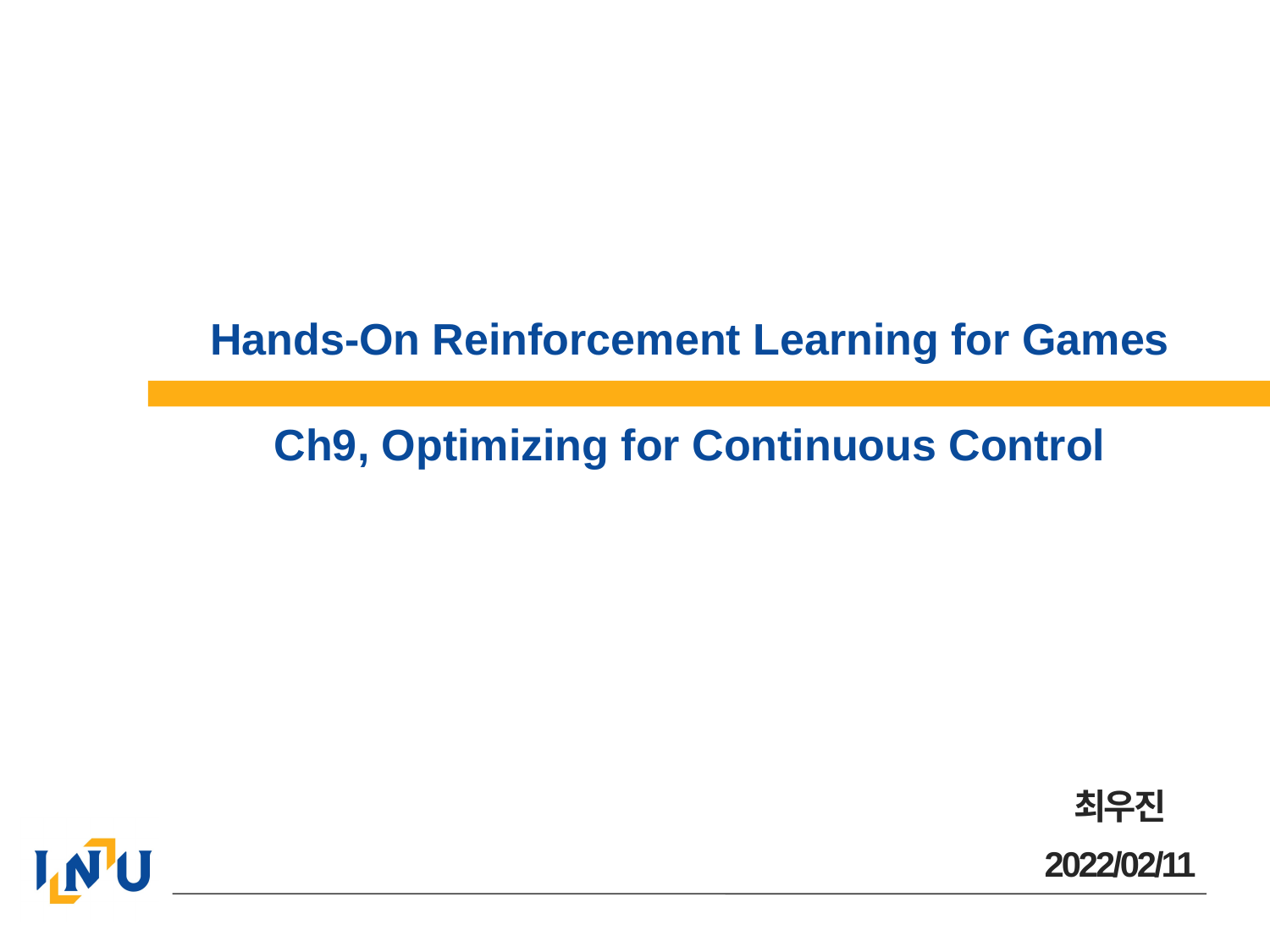

# Hands-On Reinforcement Learning for Games Ch9, Optimizing for Continuous Control
최우진
2022/02/11